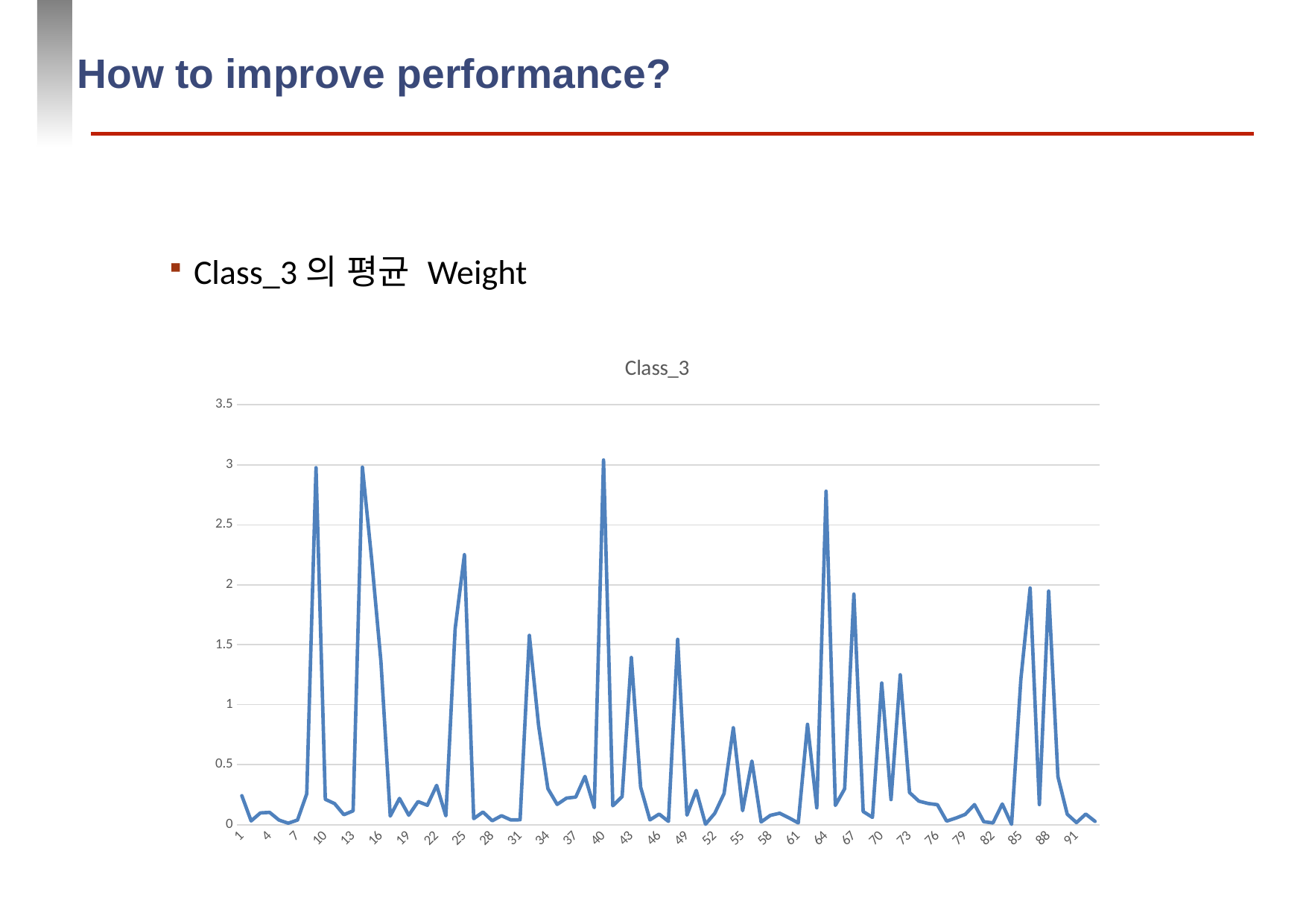

# How to improve performance?
Class_3의 평균 Weight

### Chart:

| Category | Class_3 |
|---|---|